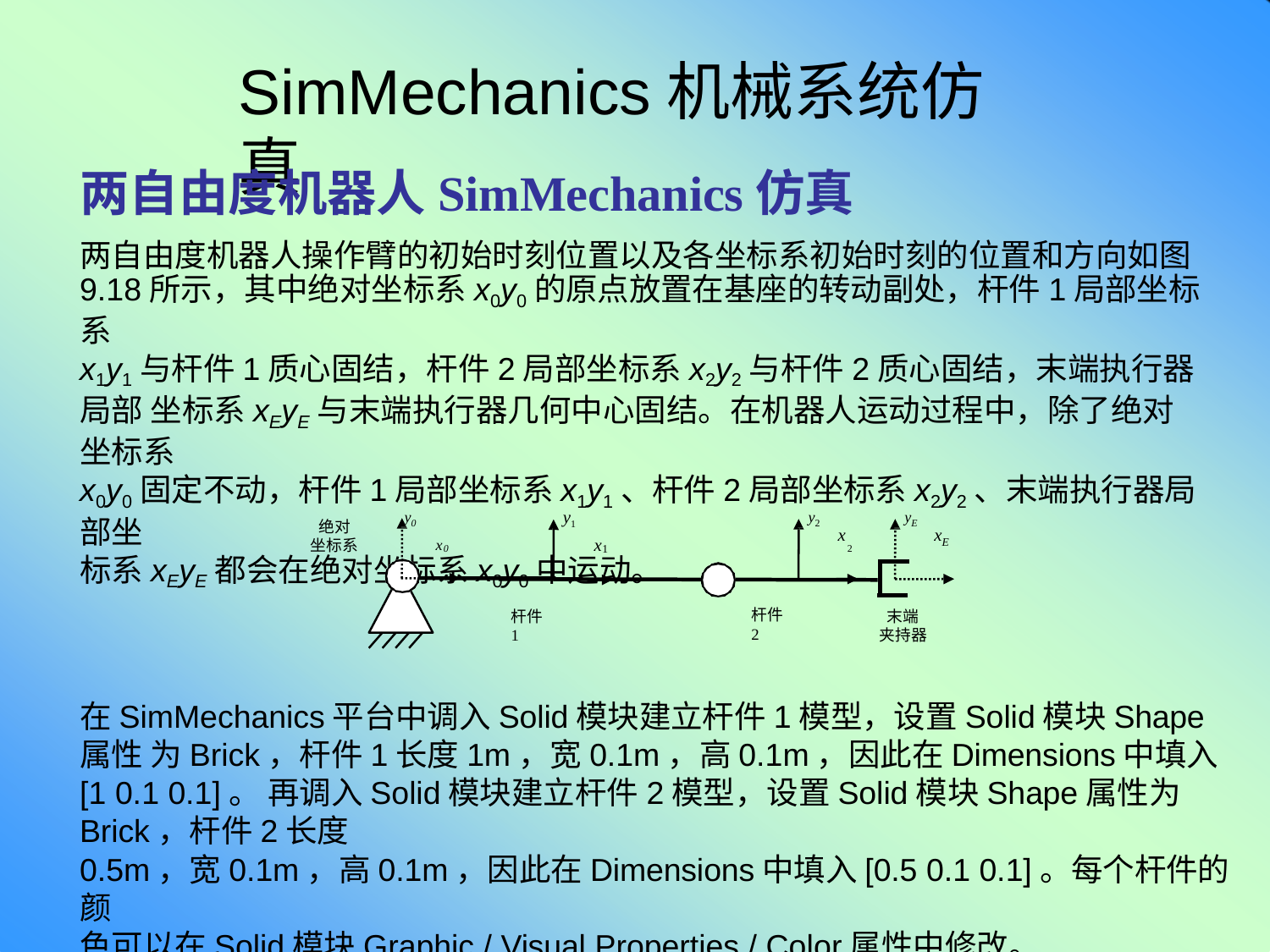

# SimMechanics机械系统仿真
两自由度机器人SimMechanics仿真
两自由度机器人操作臂的初始时刻位置以及各坐标系初始时刻的位置和方向如图
9.18所示，其中绝对坐标系x0y0的原点放置在基座的转动副处，杆件1局部坐标系
x1y1与杆件1质心固结，杆件2局部坐标系x2y2与杆件2质心固结，末端执行器局部 坐标系xEyE与末端执行器几何中心固结。在机器人运动过程中，除了绝对坐标系
x0y0固定不动，杆件1局部坐标系x1y1、杆件2局部坐标系x2y2、末端执行器局部坐
标系xEyE都会在绝对坐标系x0y0中运动。
y0	y1	y2	yE
绝对 坐标系

x
x
x	x
E
0	1	2

杆件2
末端
夹持器
杆件1

在SimMechanics平台中调入Solid模块建立杆件1模型，设置Solid模块Shape属性 为Brick，杆件1长度1m，宽0.1m，高0.1m，因此在Dimensions中填入[1 0.1 0.1]。 再调入Solid模块建立杆件2模型，设置Solid模块Shape属性为Brick，杆件2长度
0.5m，宽0.1m，高0.1m，因此在Dimensions中填入[0.5 0.1 0.1]。每个杆件的颜
色可以在Solid模块Graphic / Visual Properties / Color属性中修改。